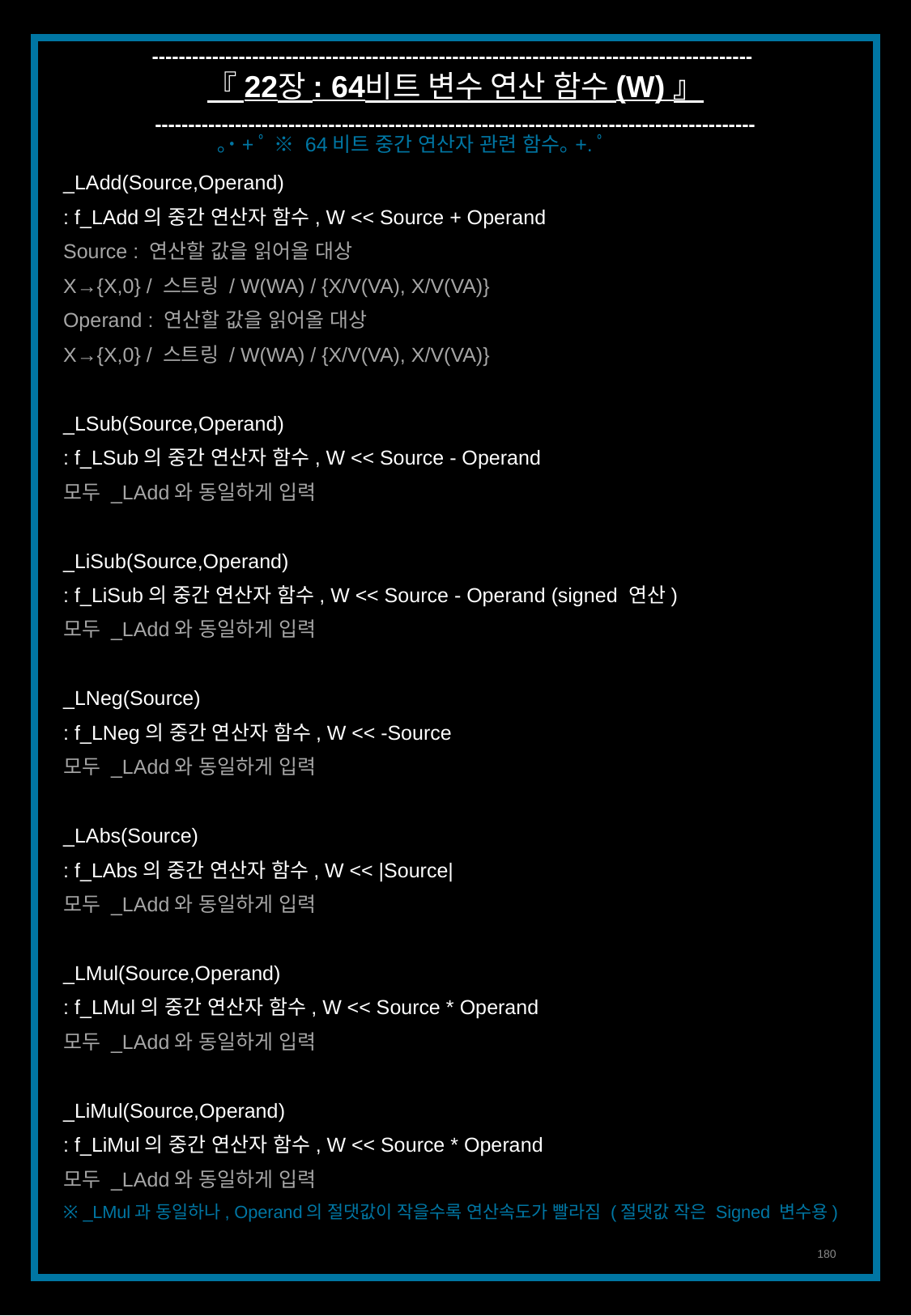

------------------------------------------------------------------------------------------
『 22장 : 64비트 변수 연산 함수 (W) 』
------------------------------------------------------------------------------------------

｡˙+ﾟ ※ 64비트 중간 연산자 관련 함수｡+.ﾟ
_LAdd(Source,Operand)
: f_LAdd의 중간 연산자 함수, W << Source + Operand
Source : 연산할 값을 읽어올 대상
X→{X,0} / 스트링 / W(WA) / {X/V(VA), X/V(VA)}
Operand : 연산할 값을 읽어올 대상
X→{X,0} / 스트링 / W(WA) / {X/V(VA), X/V(VA)}

_LSub(Source,Operand)
: f_LSub의 중간 연산자 함수, W << Source - Operand
모두 _LAdd와 동일하게 입력

_LiSub(Source,Operand)
: f_LiSub의 중간 연산자 함수, W << Source - Operand (signed 연산)
모두 _LAdd와 동일하게 입력

_LNeg(Source)
: f_LNeg의 중간 연산자 함수, W << -Source
모두 _LAdd와 동일하게 입력

_LAbs(Source)
: f_LAbs의 중간 연산자 함수, W << |Source|
모두 _LAdd와 동일하게 입력

_LMul(Source,Operand)
: f_LMul의 중간 연산자 함수, W << Source * Operand
모두 _LAdd와 동일하게 입력

_LiMul(Source,Operand)
: f_LiMul의 중간 연산자 함수, W << Source * Operand
모두 _LAdd와 동일하게 입력
※ _LMul과 동일하나, Operand의 절댓값이 작을수록 연산속도가 빨라짐 (절댓값 작은 Signed 변수용)
180